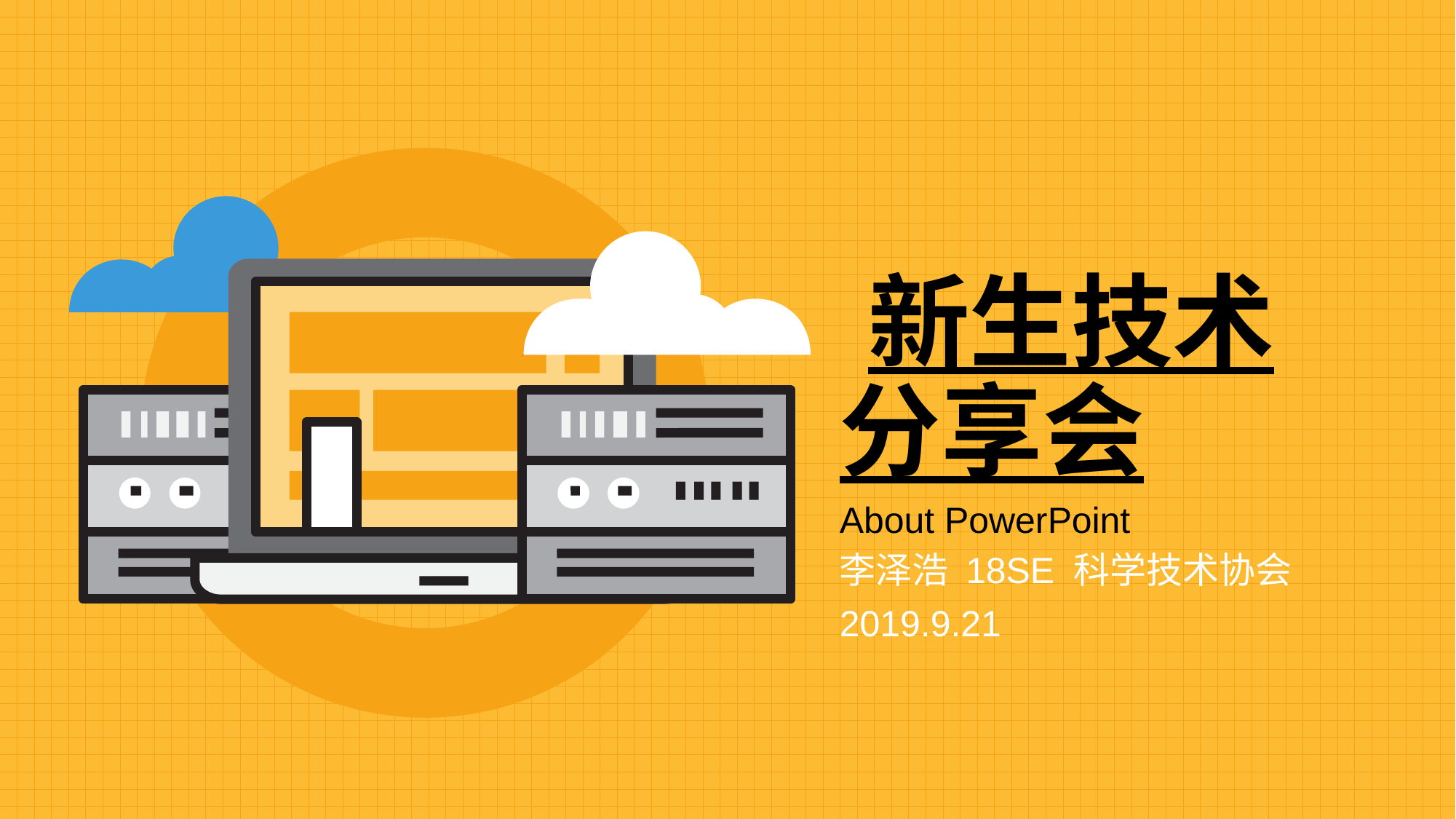

# 新生技术分享会
About PowerPoint
李泽浩 18SE 科学技术协会
2019.9.21